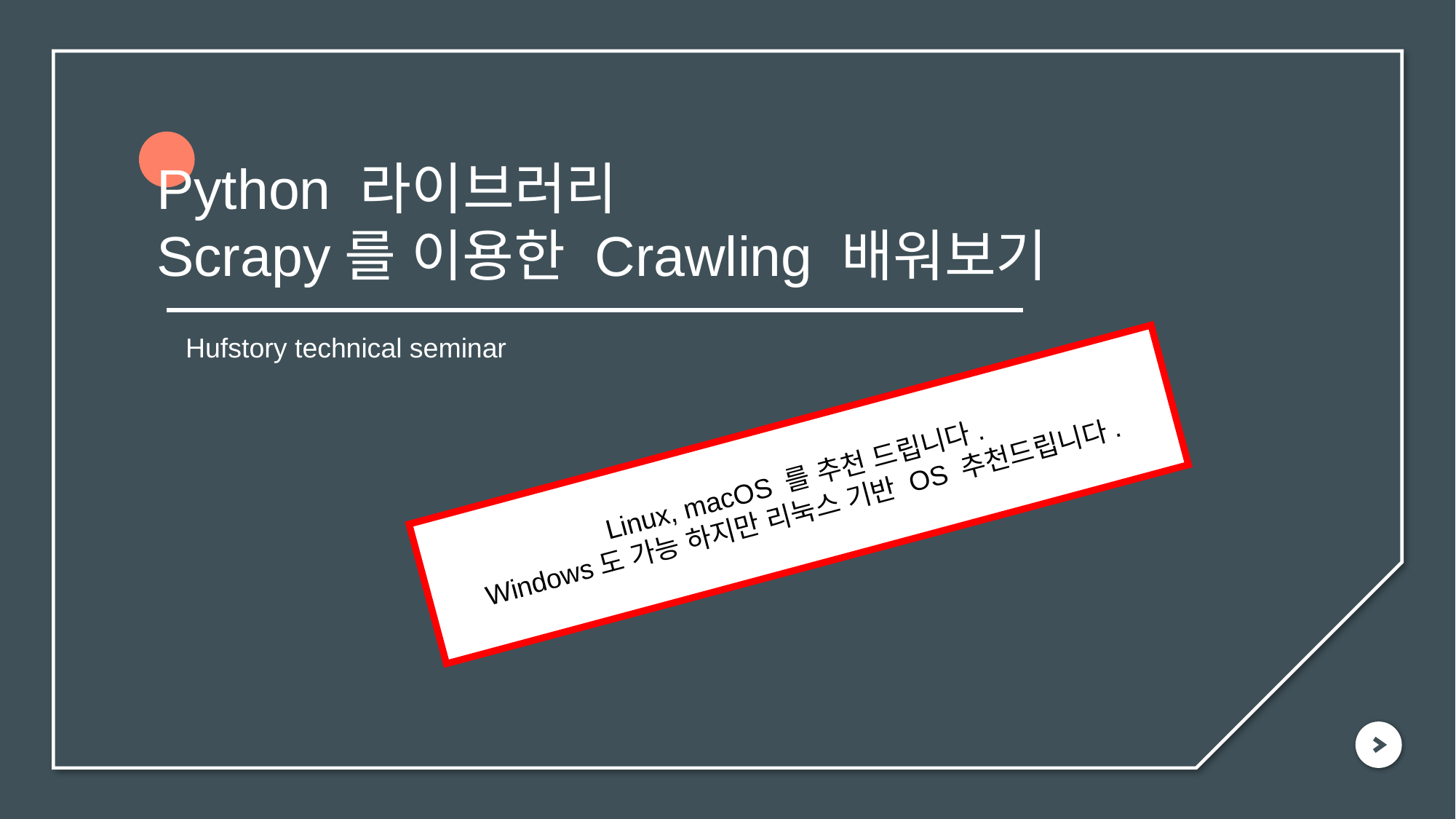

Python 라이브러리
Scrapy를 이용한 Crawling 배워보기
Hufstory technical seminar
Linux, macOS 를 추천 드립니다.
Windows도 가능 하지만 리눅스 기반 OS 추천드립니다.